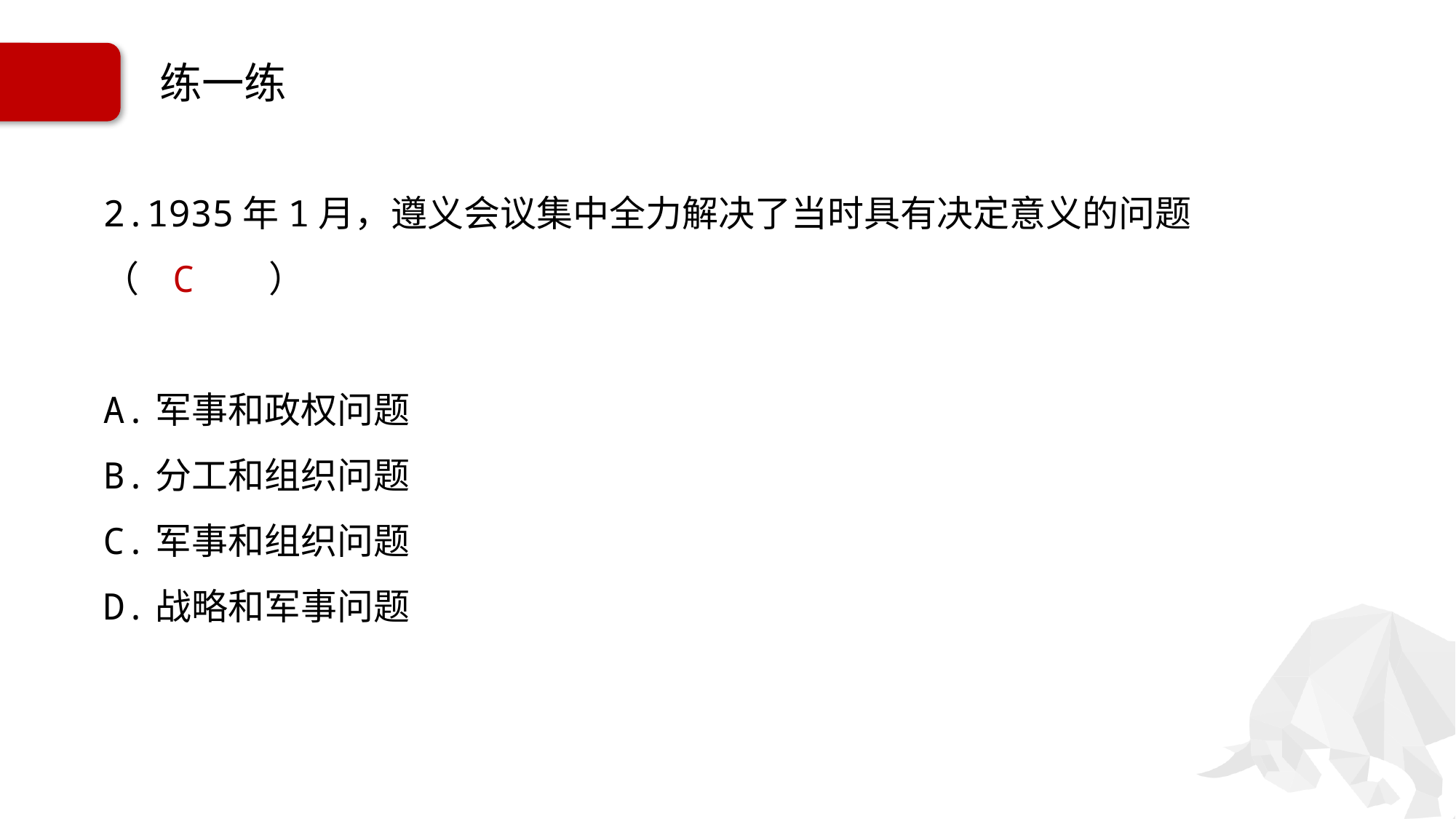

# 练一练
2.1935年1月，遵义会议集中全力解决了当时具有决定意义的问题（   C   ）
A.军事和政权问题
B.分工和组织问题
C.军事和组织问题
D.战略和军事问题